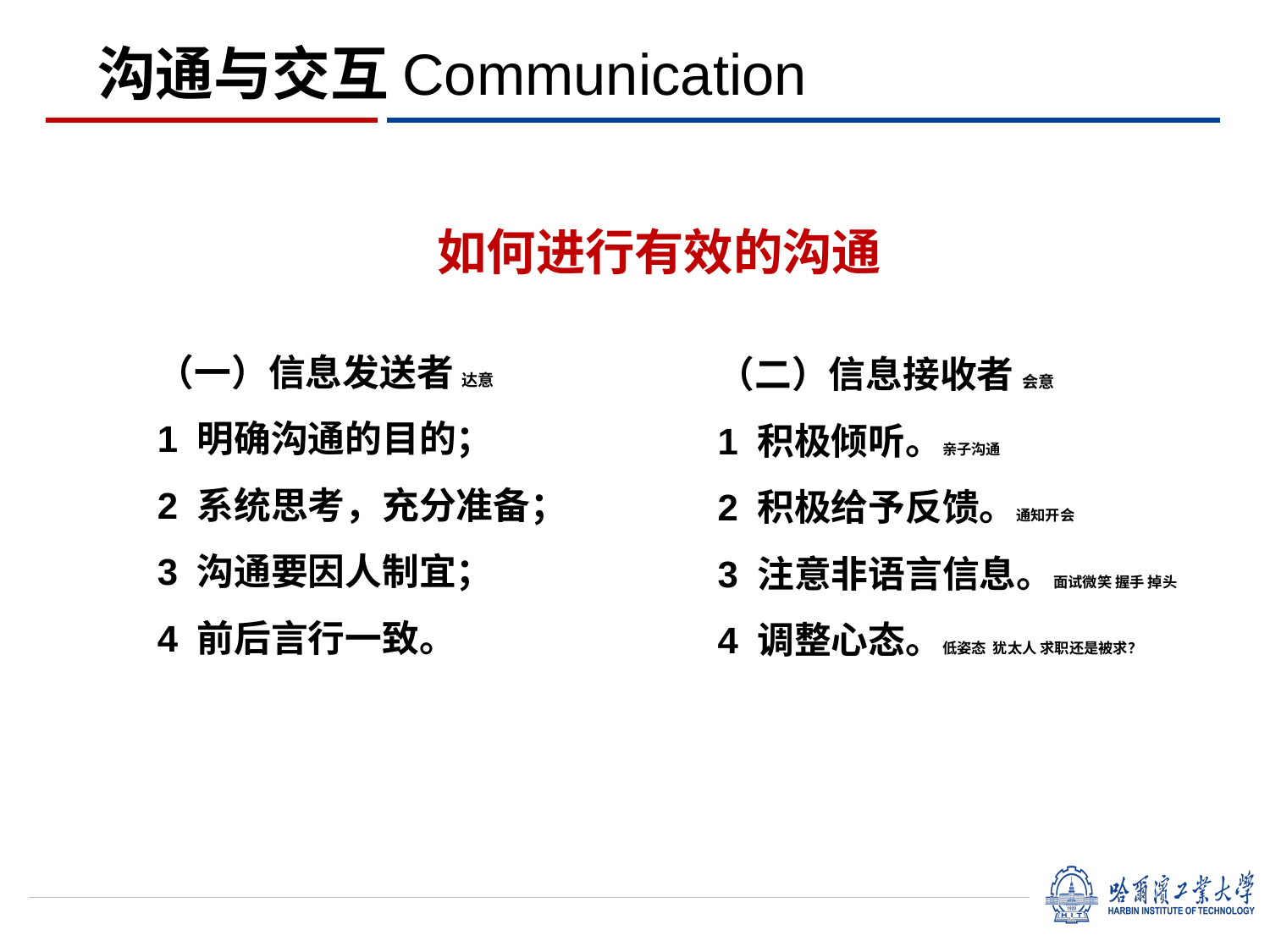

沟通与交互Communication
# 如何进行有效的沟通

（一）信息发送者 达意
1 明确沟通的目的；
2 系统思考，充分准备；
3 沟通要因人制宜；
4 前后言行一致。
（二）信息接收者 会意
1 积极倾听。亲子沟通
2 积极给予反馈。通知开会
3 注意非语言信息。面试微笑 握手 掉头
4 调整心态。低姿态  犹太人 求职还是被求？